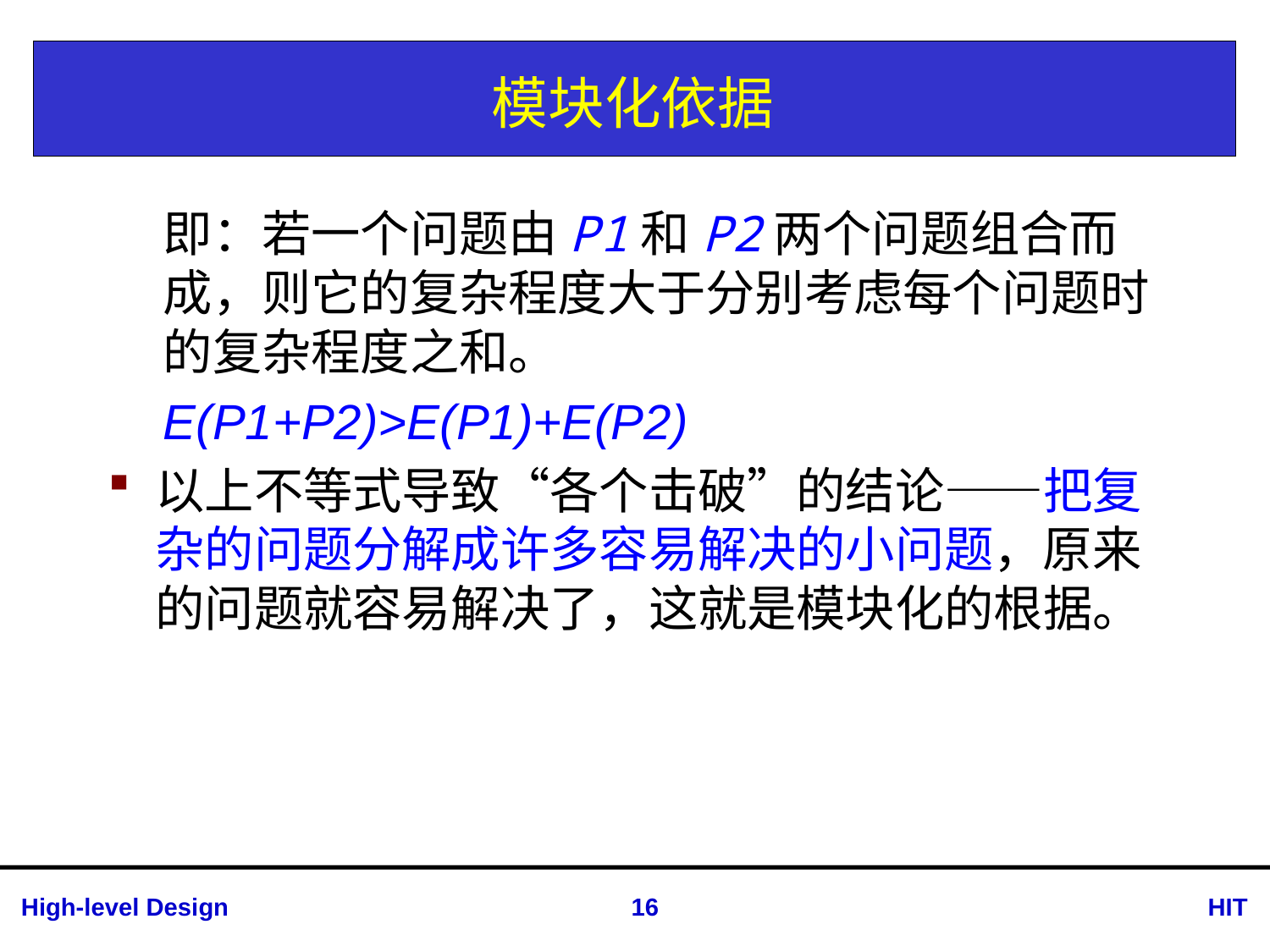

# 模块化依据
即：若一个问题由P1和P2两个问题组合而成，则它的复杂程度大于分别考虑每个问题时的复杂程度之和。
E(P1+P2)>E(P1)+E(P2)
以上不等式导致“各个击破”的结论——把复杂的问题分解成许多容易解决的小问题，原来的问题就容易解决了，这就是模块化的根据。